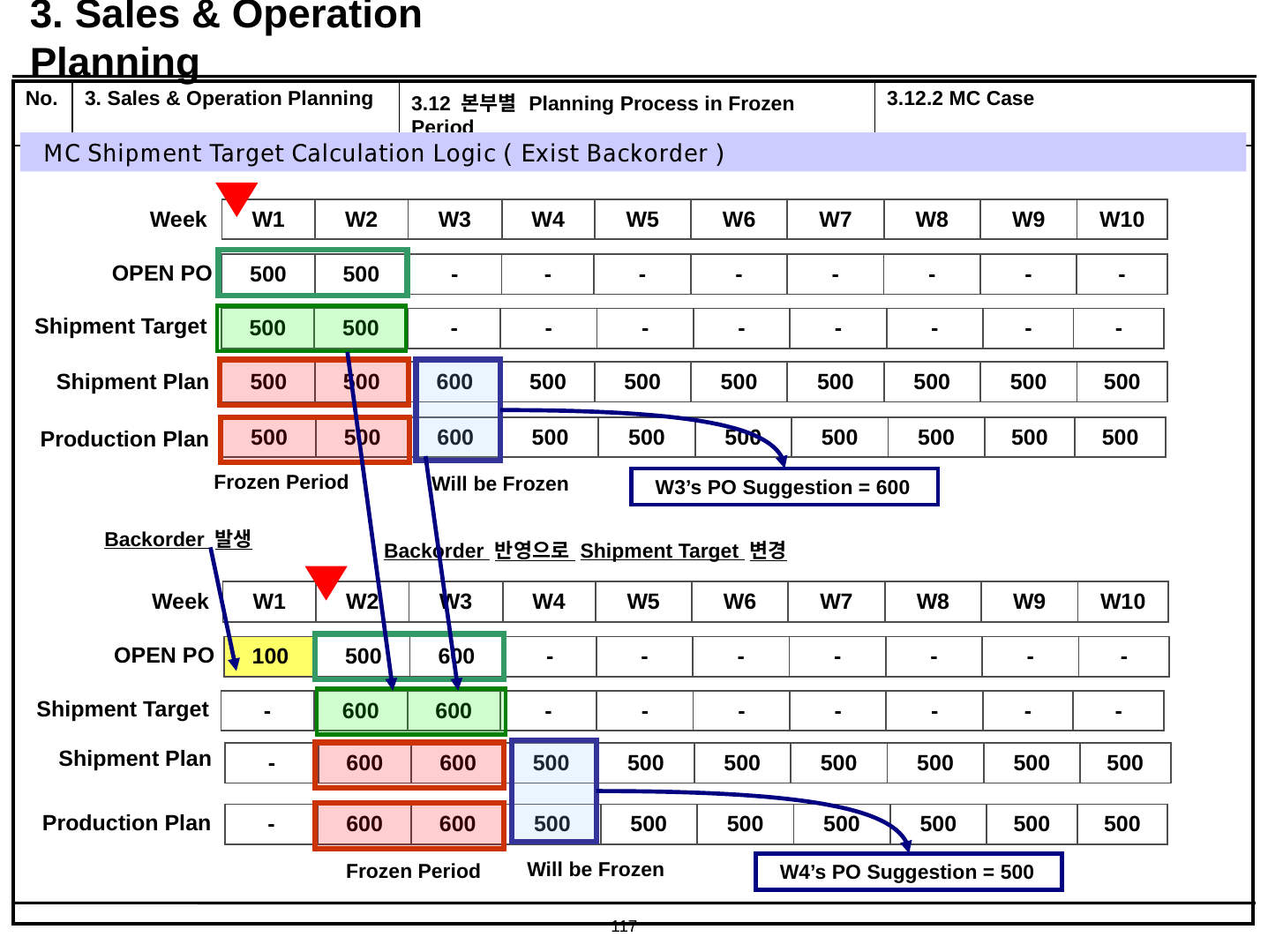

# 3. Sales & Operation Planning
| No. | 3. Sales & Operation Planning | 3.12 본부별 Planning Process in Frozen Period | 3.12.2 MC Case |
| --- | --- | --- | --- |
|  |  |  |  |
MC Shipment Target Calculation Logic ( Exist Backorder )

Week
| W1 | W2 | W3 | W4 | W5 | W6 | W7 | W8 | W9 | W10 |
| --- | --- | --- | --- | --- | --- | --- | --- | --- | --- |

OPEN PO
| 500 | 500 | - | - | - | - | - | - | - | - |
| --- | --- | --- | --- | --- | --- | --- | --- | --- | --- |
Shipment Target

| 500 | 500 | - | - | - | - | - | - | - | - |
| --- | --- | --- | --- | --- | --- | --- | --- | --- | --- |

Shipment Plan
| 500 | 500 | 600 | 500 | 500 | 500 | 500 | 500 | 500 | 500 |
| --- | --- | --- | --- | --- | --- | --- | --- | --- | --- |

| 500 | 500 | 600 | 500 | 500 | 500 | 500 | 500 | 500 | 500 |
| --- | --- | --- | --- | --- | --- | --- | --- | --- | --- |
Production Plan

Frozen Period
Will be Frozen
W3’s PO Suggestion = 600
Backorder 발생
Backorder 반영으로 Shipment Target 변경

Week
| W1 | W2 | W3 | W4 | W5 | W6 | W7 | W8 | W9 | W10 |
| --- | --- | --- | --- | --- | --- | --- | --- | --- | --- |

OPEN PO
| 100 | 500 | 600 | - | - | - | - | - | - | - |
| --- | --- | --- | --- | --- | --- | --- | --- | --- | --- |
Shipment Target

| - | 600 | 600 | - | - | - | - | - | - | - |
| --- | --- | --- | --- | --- | --- | --- | --- | --- | --- |
Shipment Plan

| - | 600 | 600 | 500 | 500 | 500 | 500 | 500 | 500 | 500 |
| --- | --- | --- | --- | --- | --- | --- | --- | --- | --- |
Production Plan

| - | 600 | 600 | 500 | 500 | 500 | 500 | 500 | 500 | 500 |
| --- | --- | --- | --- | --- | --- | --- | --- | --- | --- |
Will be Frozen
Frozen Period
W4’s PO Suggestion = 500
117